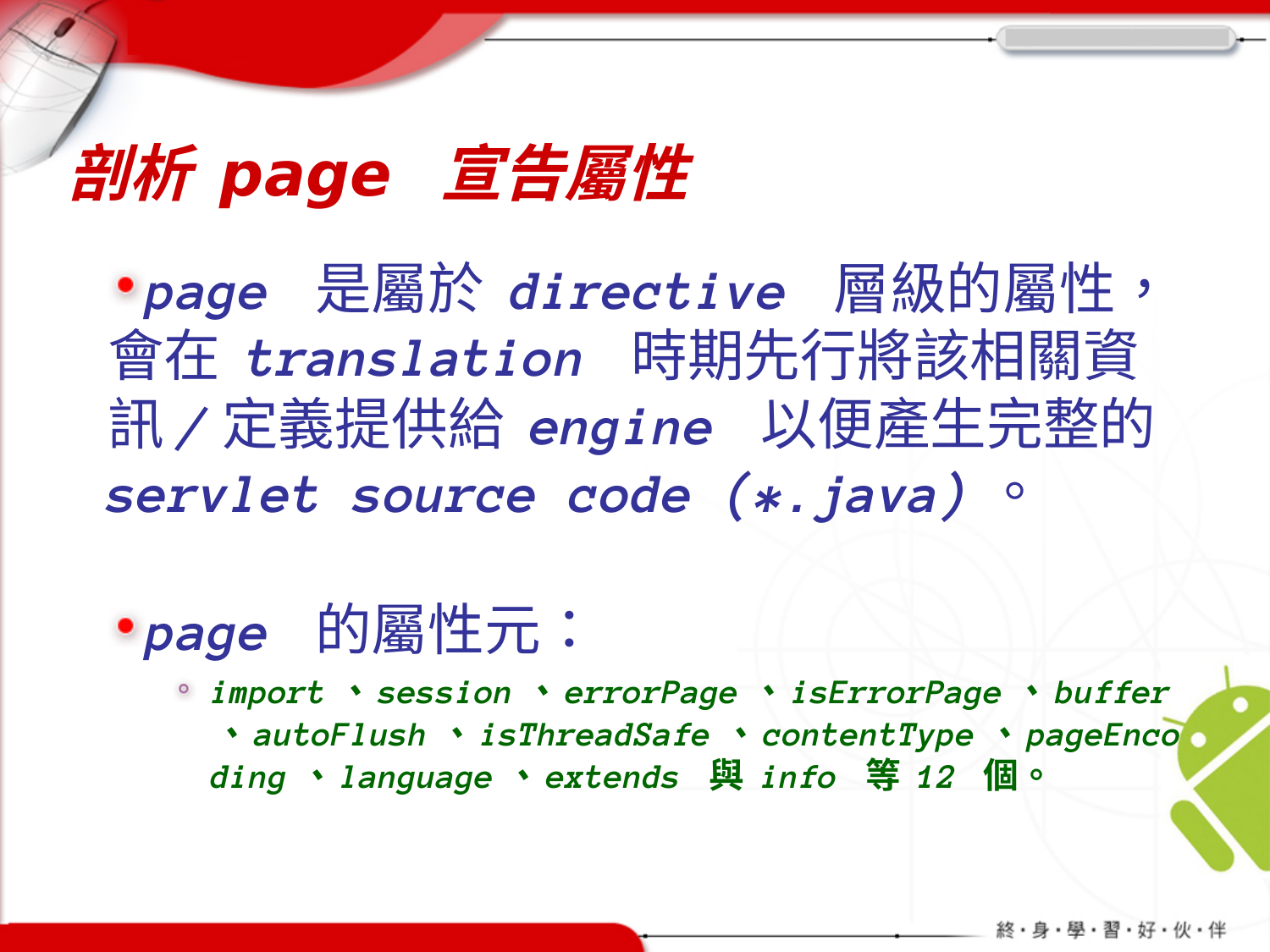

# 剖析 page 宣告屬性
page 是屬於 directive 層級的屬性，會在 translation 時期先行將該相關資訊/定義提供給 engine 以便產生完整的 servlet source code (*.java)。

page 的屬性元：
import、session、errorPage、isErrorPage、buffer、autoFlush、isThreadSafe、contentType、pageEncoding、language、extends 與 info 等 12 個。